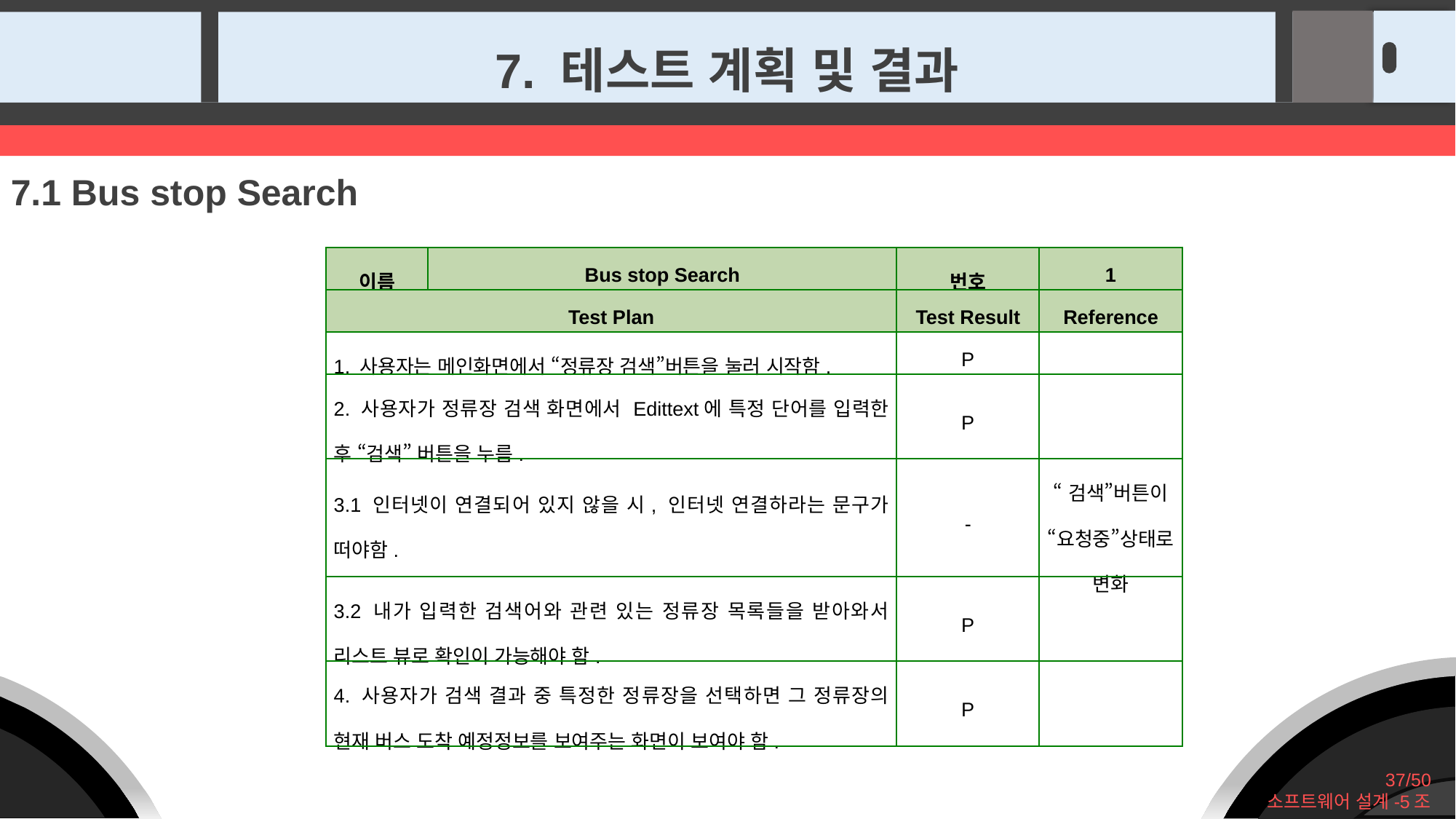

7. 테스트 계획 및 결과

7.1 Bus stop Search
| 이름 | Bus stop Search | 번호 | 1 |
| --- | --- | --- | --- |
| Test Plan |  | Test Result | Reference |
| 1. 사용자는 메인화면에서 “정류장 검색”버튼을 눌러 시작함. |  | P |  |
| 2. 사용자가 정류장 검색 화면에서 Edittext에 특정 단어를 입력한 후 “검색” 버튼을 누름. |  | P |  |
| 3.1 인터넷이 연결되어 있지 않을 시, 인터넷 연결하라는 문구가 떠야함. |  | - | “검색”버튼이 “요청중”상태로 변화 |
| 3.2 내가 입력한 검색어와 관련 있는 정류장 목록들을 받아와서 리스트 뷰로 확인이 가능해야 함. |  | P |  |
| 4. 사용자가 검색 결과 중 특정한 정류장을 선택하면 그 정류장의 현재 버스 도착 예정정보를 보여주는 화면이 보여야 함. |  | P |  |

37/50
소프트웨어 설계-5조